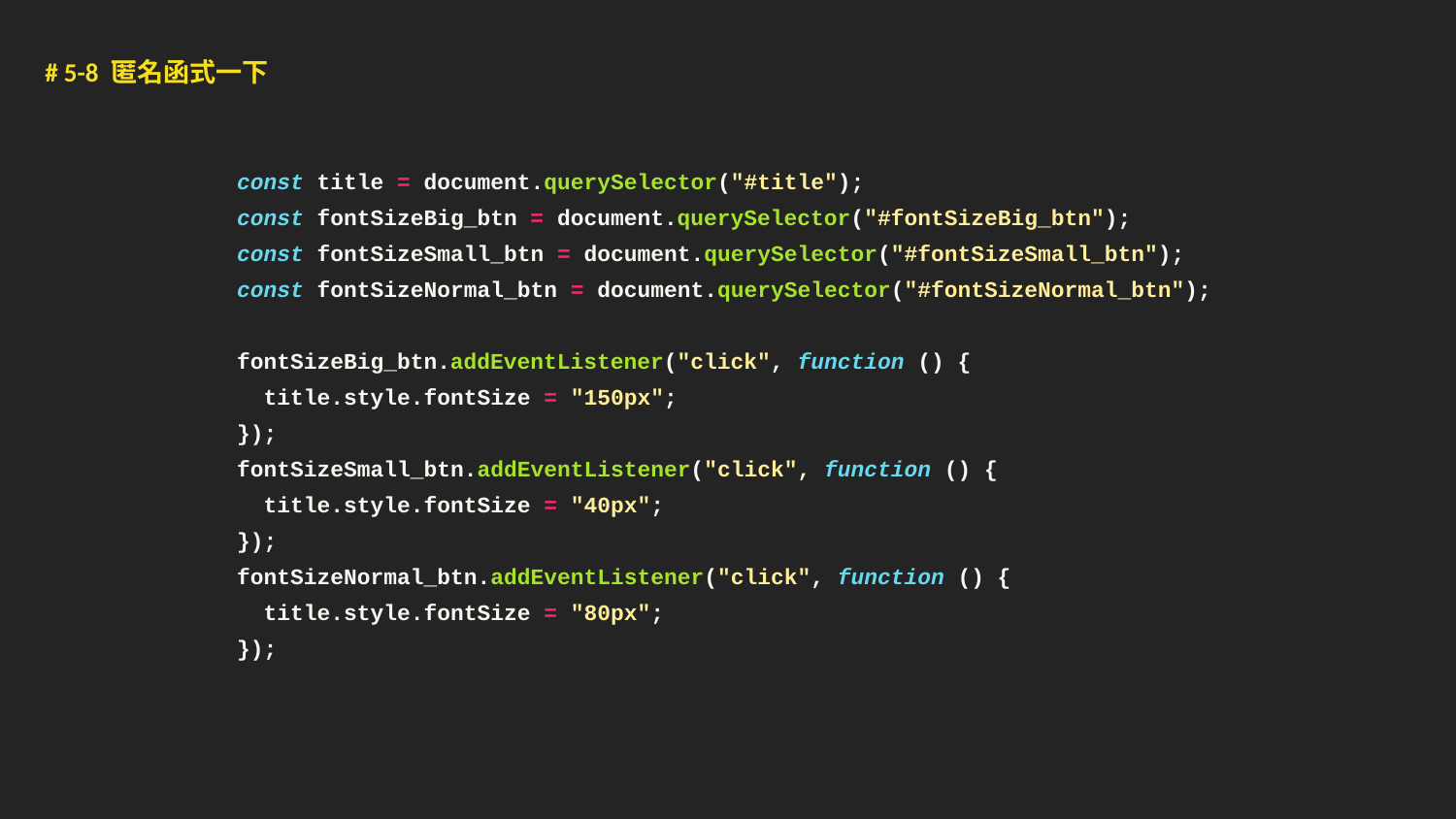

# 5-8 匿名函式一下
const title = document.querySelector("#title");
const fontSizeBig_btn = document.querySelector("#fontSizeBig_btn");
const fontSizeSmall_btn = document.querySelector("#fontSizeSmall_btn");
const fontSizeNormal_btn = document.querySelector("#fontSizeNormal_btn");

fontSizeBig_btn.addEventListener("click", function () {
  title.style.fontSize = "150px";
});
fontSizeSmall_btn.addEventListener("click", function () {
  title.style.fontSize = "40px";
});
fontSizeNormal_btn.addEventListener("click", function () {
  title.style.fontSize = "80px";
});